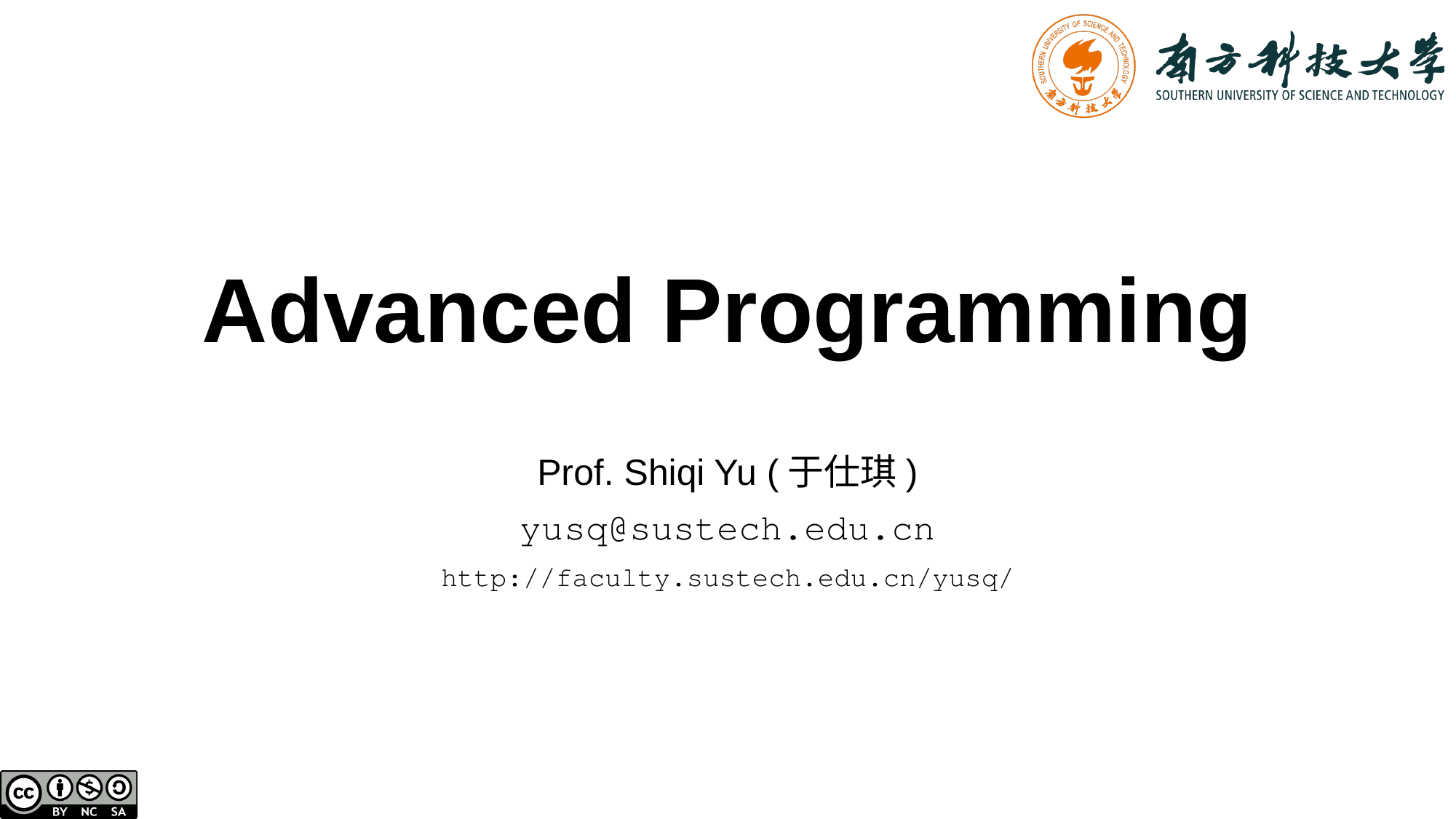

# Advanced Programming

Prof. Shiqi Yu (于仕琪)
yusq@sustech.edu.cn
http://faculty.sustech.edu.cn/yusq/